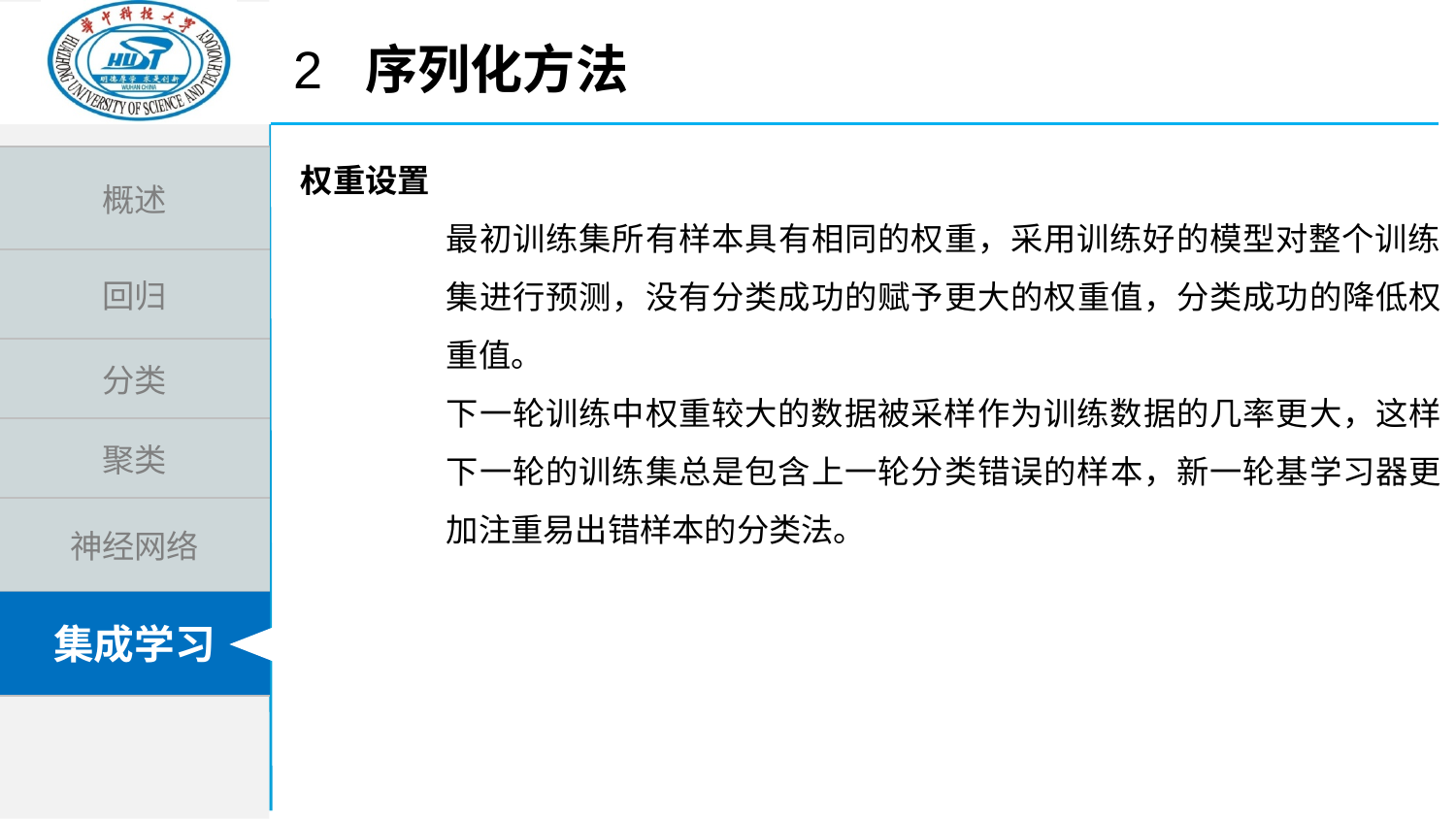

2  序列化方法
权重设置
最初训练集所有样本具有相同的权重，采用训练好的模型对整个训练集进行预测，没有分类成功的赋予更大的权重值，分类成功的降低权重值。
下一轮训练中权重较大的数据被采样作为训练数据的几率更大，这样下一轮的训练集总是包含上一轮分类错误的样本，新一轮基学习器更加注重易出错样本的分类法。